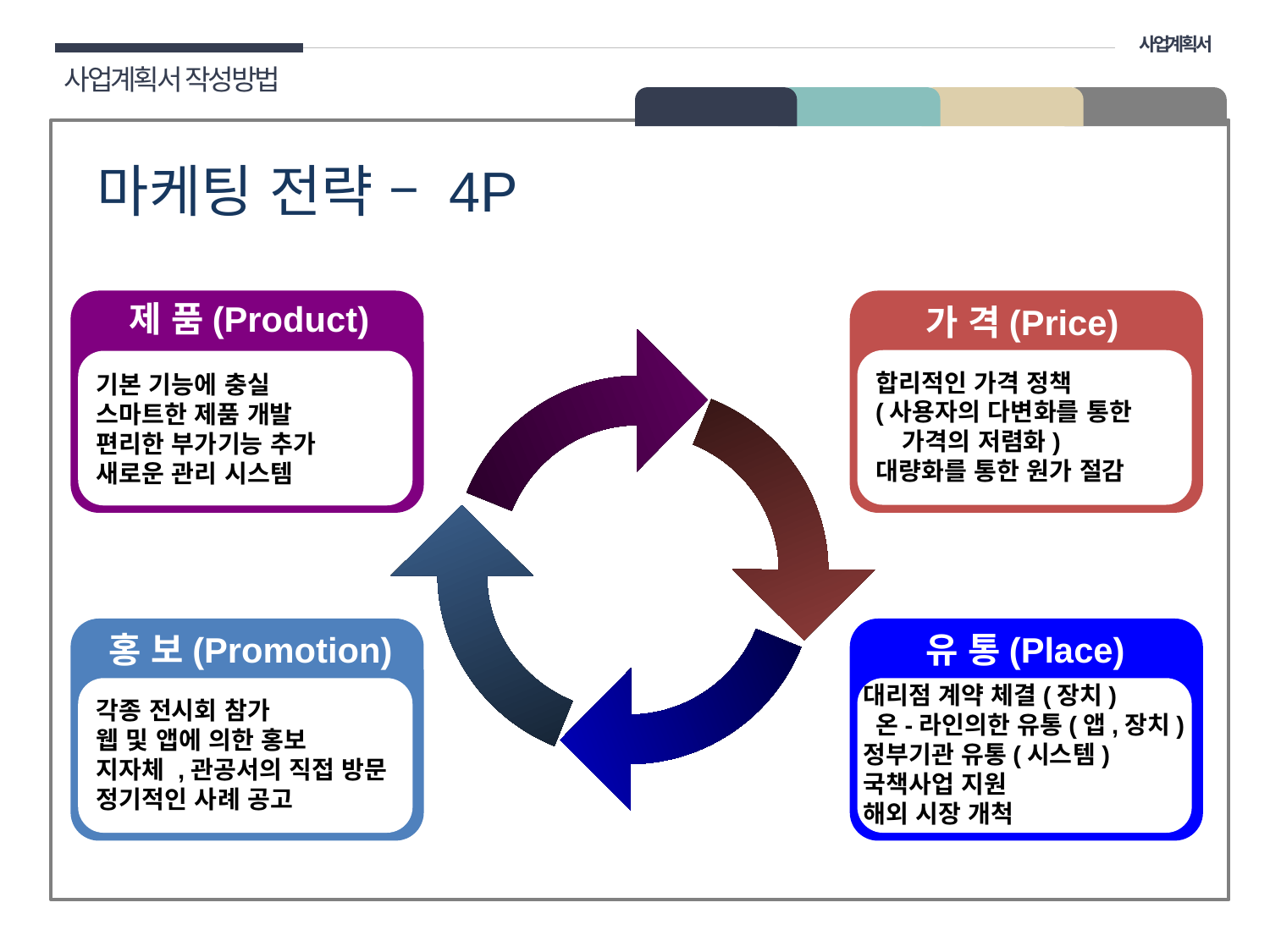

사업계획서
사업계획서 작성방법
02 구성

마케팅 전략 – 4P

제 품(Product)

가 격(Price)

합리적인 가격 정책
(사용자의 다변화를 통한
   가격의 저렴화)
대량화를 통한 원가 절감
기본 기능에 충실
스마트한 제품 개발
편리한 부가기능 추가
새로운 관리 시스템

 Description of the contents

홍 보(Promotion)
유 통(Place)
대리점 계약 체결(장치)
 온-라인의한 유통(앱,장치)
정부기관 유통(시스템)
국책사업 지원
해외 시장 개척

각종 전시회 참가
웹 및 앱에 의한 홍보
지자체 ,관공서의 직접 방문
정기적인 사례 공고